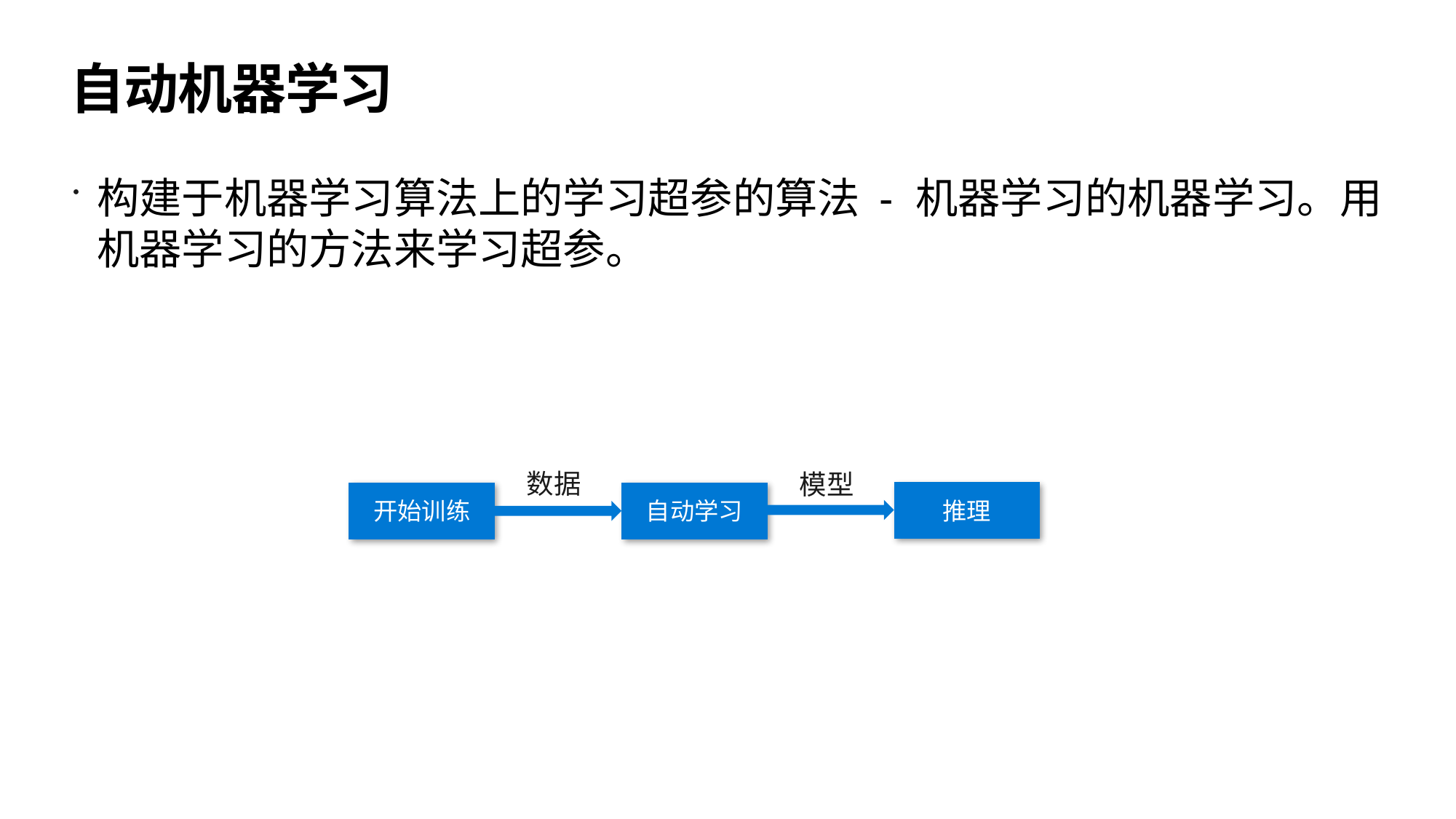

# 自动机器学习
构建于机器学习算法上的学习超参的算法 - 机器学习的机器学习。用机器学习的方法来学习超参。
数据
模型
推理
开始训练
自动学习